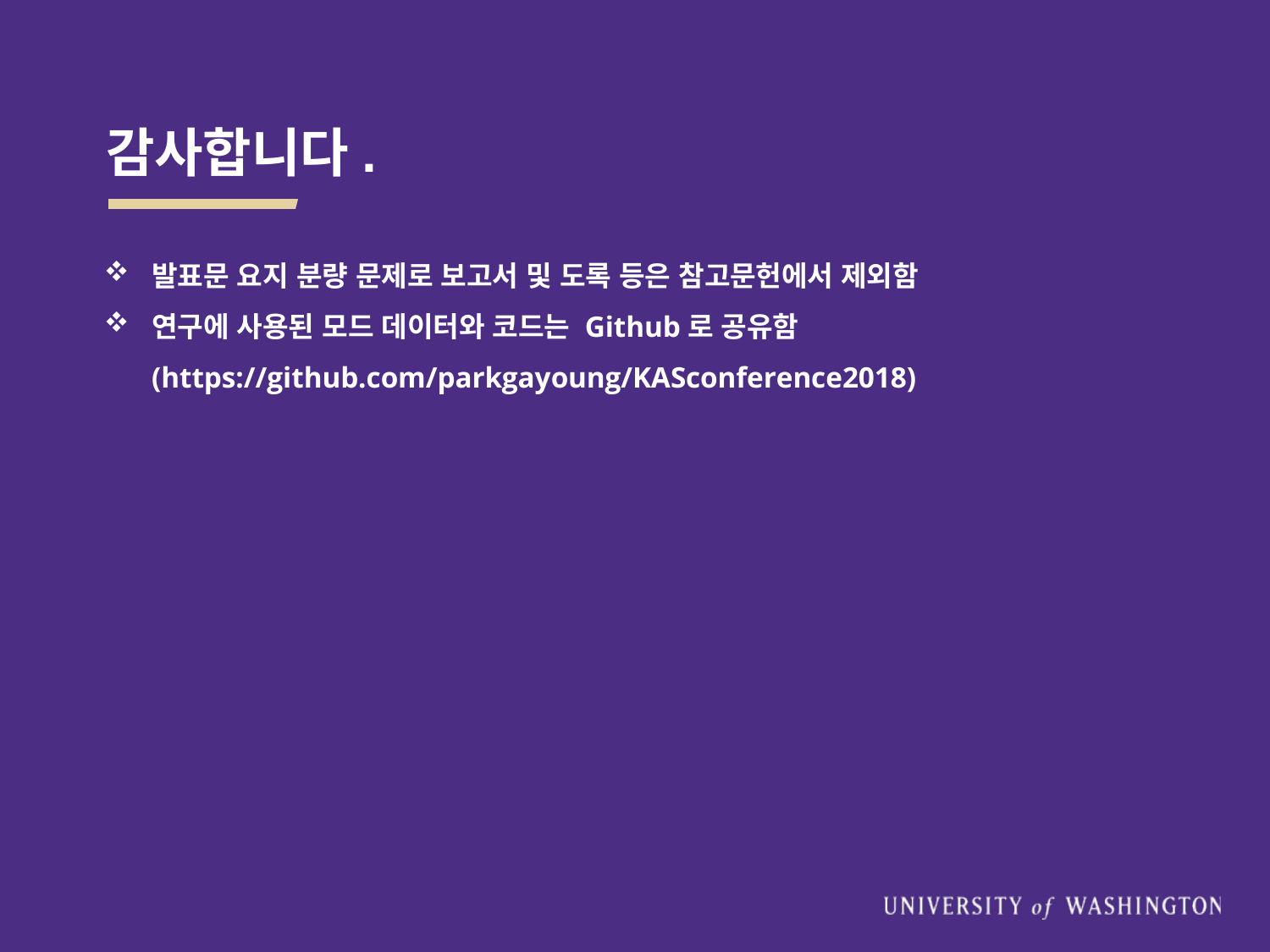

# 감사합니다.
발표문 요지 분량 문제로 보고서 및 도록 등은 참고문헌에서 제외함
연구에 사용된 모드 데이터와 코드는 Github로 공유함 (https://github.com/parkgayoung/KASconference2018)